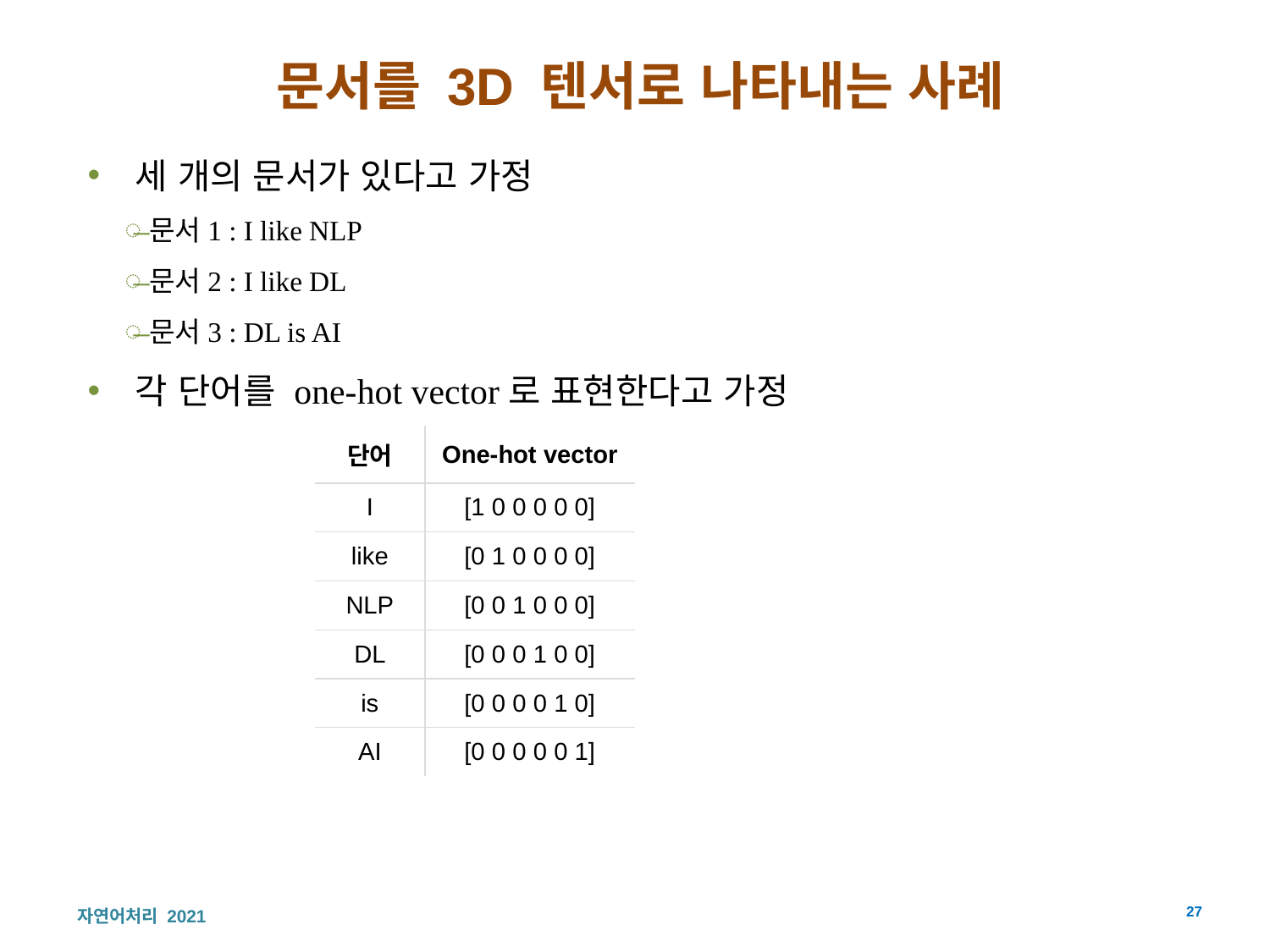

# 문서를 3D 텐서로 나타내는 사례
세 개의 문서가 있다고 가정
문서1 : I like NLP
문서2 : I like DL
문서3 : DL is AI
각 단어를 one-hot vector로 표현한다고 가정

| 단어 | One-hot vector |
| --- | --- |
| I | [1 0 0 0 0 0] |
| like | [0 1 0 0 0 0] |
| NLP | [0 0 1 0 0 0] |
| DL | [0 0 0 1 0 0] |
| is | [0 0 0 0 1 0] |
| AI | [0 0 0 0 0 1] |